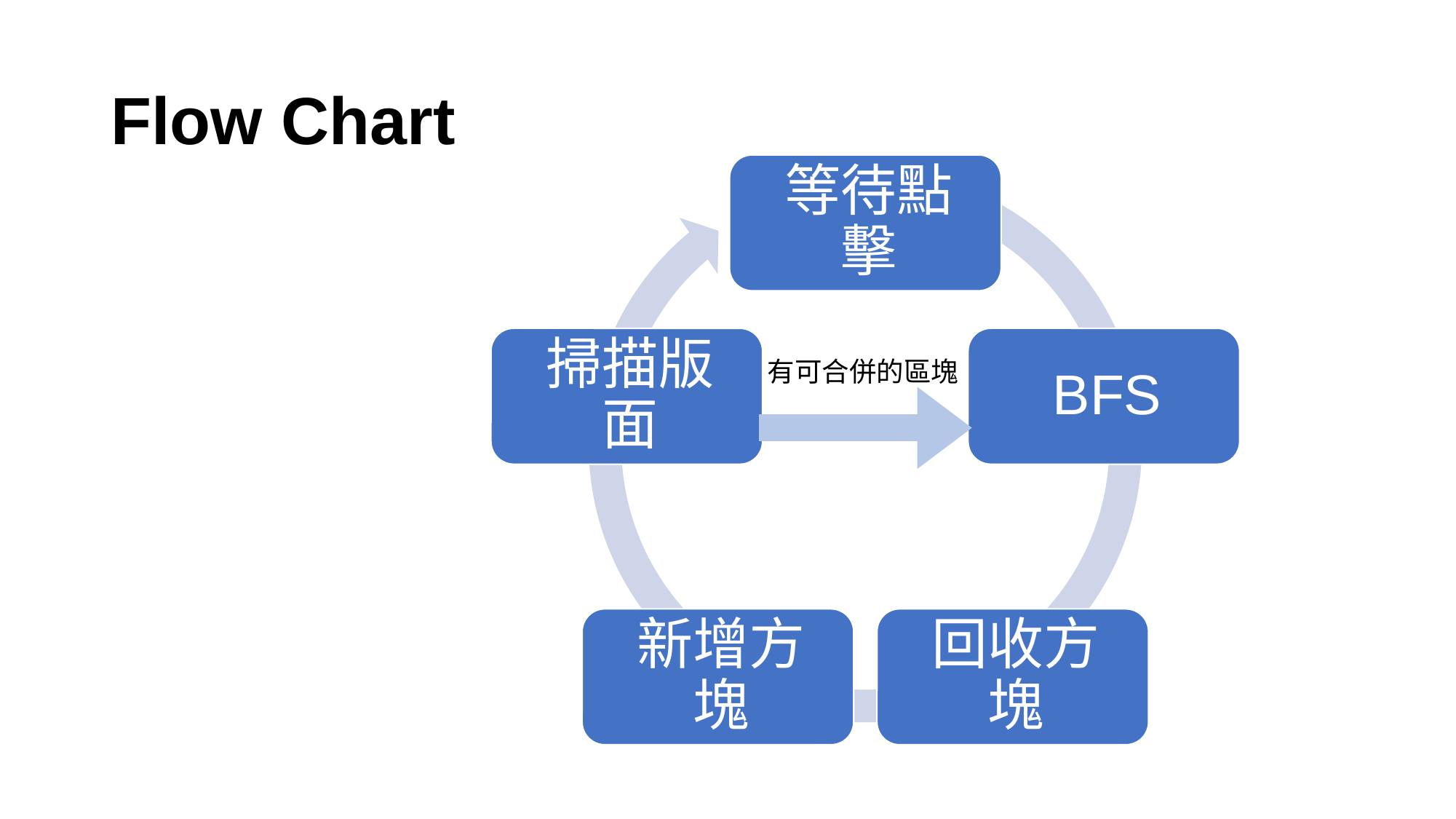

# Flow Chart
等待點擊
BFS
回收方塊
新增方塊
掃描版面
有可合併的區塊